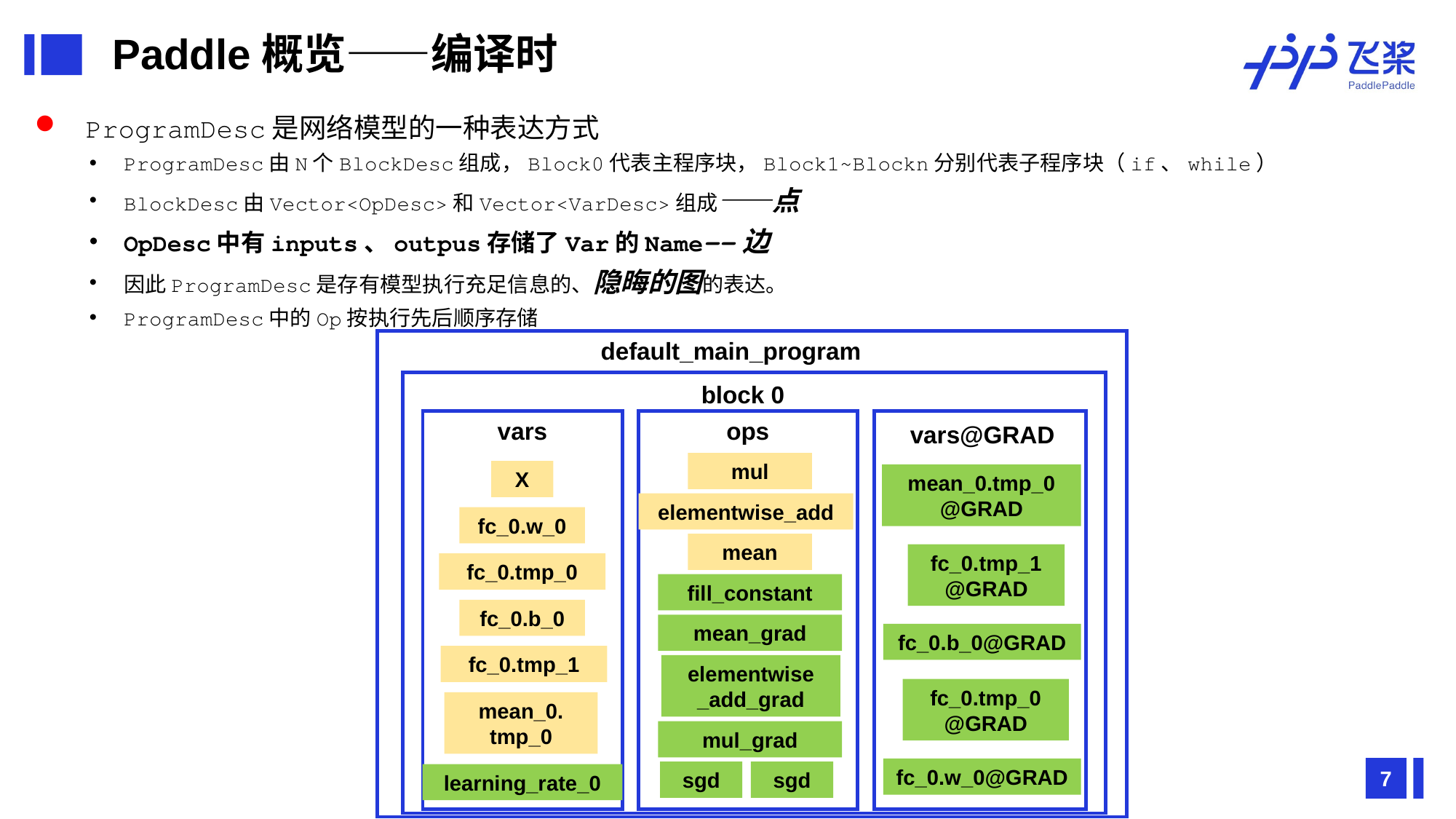

Paddle概览——编译时
 ProgramDesc是网络模型的一种表达方式
ProgramDesc由N个BlockDesc组成，Block0代表主程序块，Block1~Blockn分别代表子程序块（if、while）
BlockDesc由Vector<OpDesc>和Vector<VarDesc>组成——点
OpDesc中有inputs、outpus存储了Var的Name——边
因此ProgramDesc是存有模型执行充足信息的、隐晦的图的表达。
ProgramDesc中的Op按执行先后顺序存储

default_main_program

block 0
vars
ops

vars@GRAD
mul
X
mean_0.tmp_0
@GRAD
elementwise_add
fc_0.w_0
mean
fc_0.tmp_1
@GRAD
fc_0.tmp_0
fill_constant
fc_0.b_0
mean_grad
fc_0.b_0@GRAD
fc_0.tmp_1
elementwise
_add_grad
fc_0.tmp_0
@GRAD
mean_0.
tmp_0
mul_grad
fc_0.w_0@GRAD
sgd
sgd
learning_rate_0
7